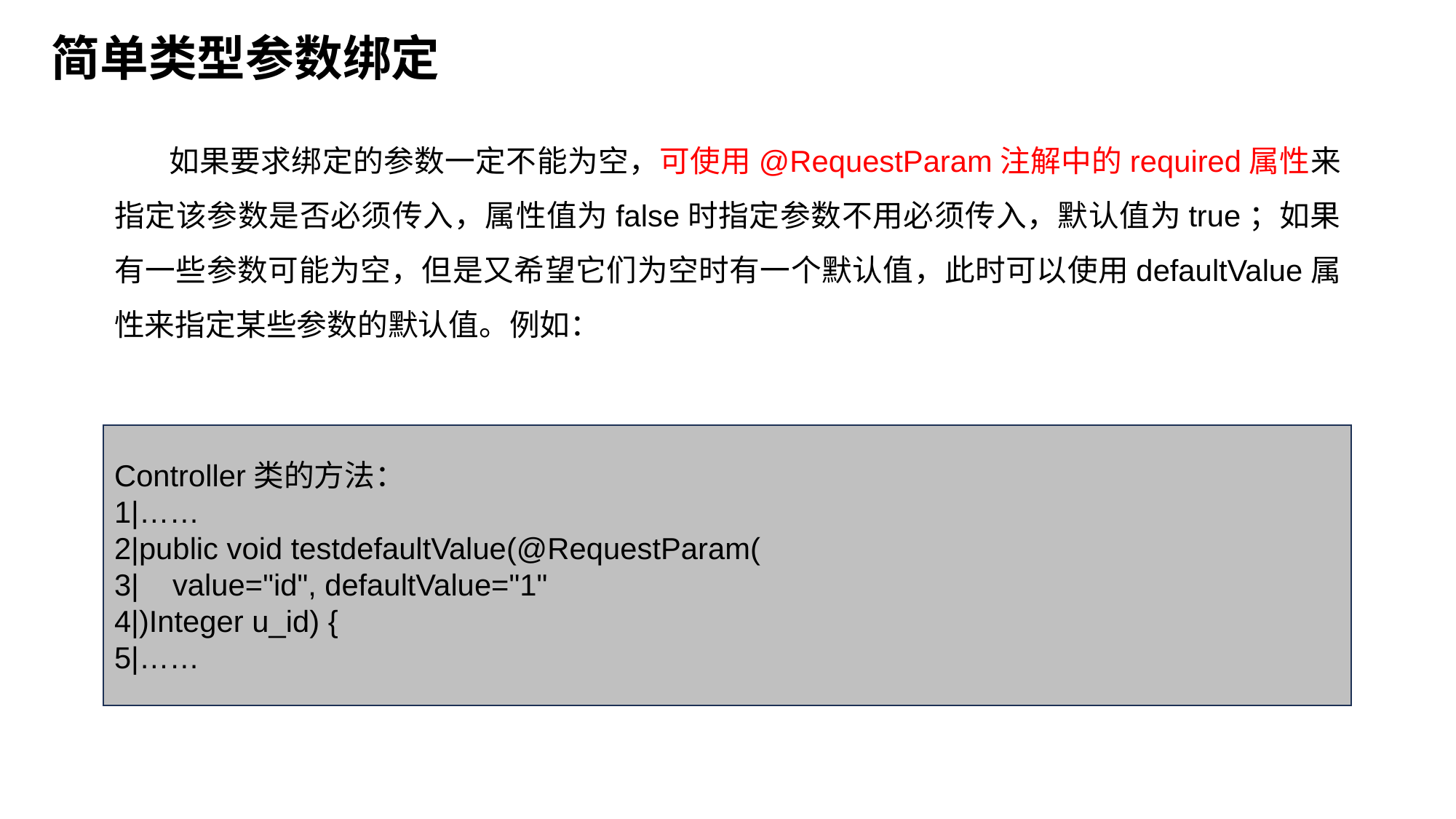

简单类型参数绑定
如果要求绑定的参数一定不能为空，可使用@RequestParam注解中的required属性来指定该参数是否必须传入，属性值为false时指定参数不用必须传入，默认值为true；如果有一些参数可能为空，但是又希望它们为空时有一个默认值，此时可以使用defaultValue属性来指定某些参数的默认值。例如：
Controller类的方法：
1|……
2|public void testdefaultValue(@RequestParam(
3|    value="id", defaultValue="1"
4|)Integer u_id) {
5|……